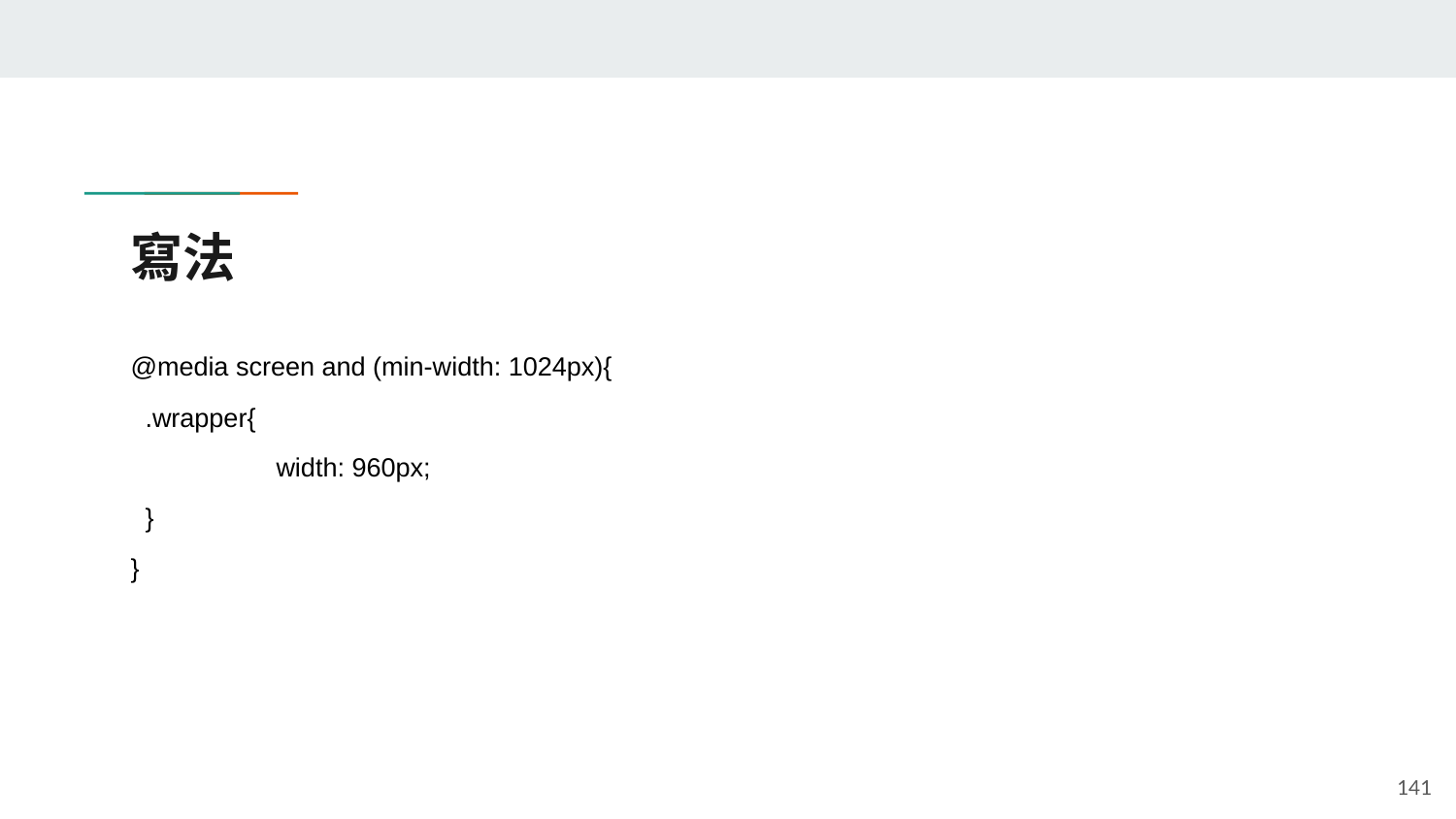

# 寫法
@media screen and (min-width: 1024px){
  .wrapper{
  	width: 960px;
  }
}

141